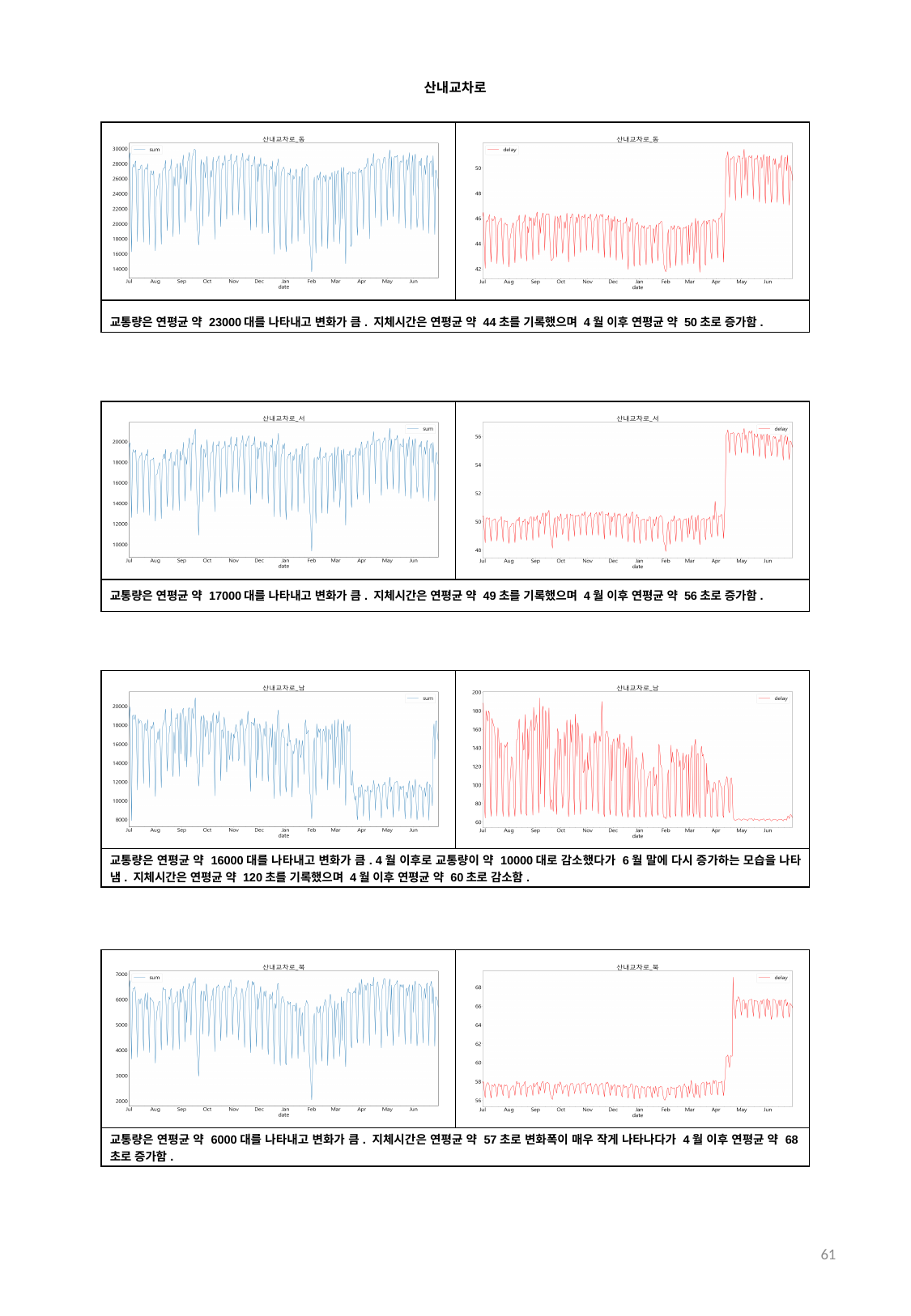

산내교차로
|  |  |
| --- | --- |
| 교통량은 연평균 약 23000대를 나타내고 변화가 큼. 지체시간은 연평균 약 44초를 기록했으며 4월 이후 연평균 약 50초로 증가함. |  |
|  |  |
| --- | --- |
| 교통량은 연평균 약 17000대를 나타내고 변화가 큼. 지체시간은 연평균 약 49초를 기록했으며 4월 이후 연평균 약 56초로 증가함. |  |
|  |  |
| --- | --- |
| 교통량은 연평균 약 16000대를 나타내고 변화가 큼. 4월 이후로 교통량이 약 10000대로 감소했다가 6월 말에 다시 증가하는 모습을 나타냄. 지체시간은 연평균 약 120초를 기록했으며 4월 이후 연평균 약 60초로 감소함. |  |
|  |  |
| --- | --- |
| 교통량은 연평균 약 6000대를 나타내고 변화가 큼. 지체시간은 연평균 약 57초로 변화폭이 매우 작게 나타나다가 4월 이후 연평균 약 68초로 증가함. |  |
61